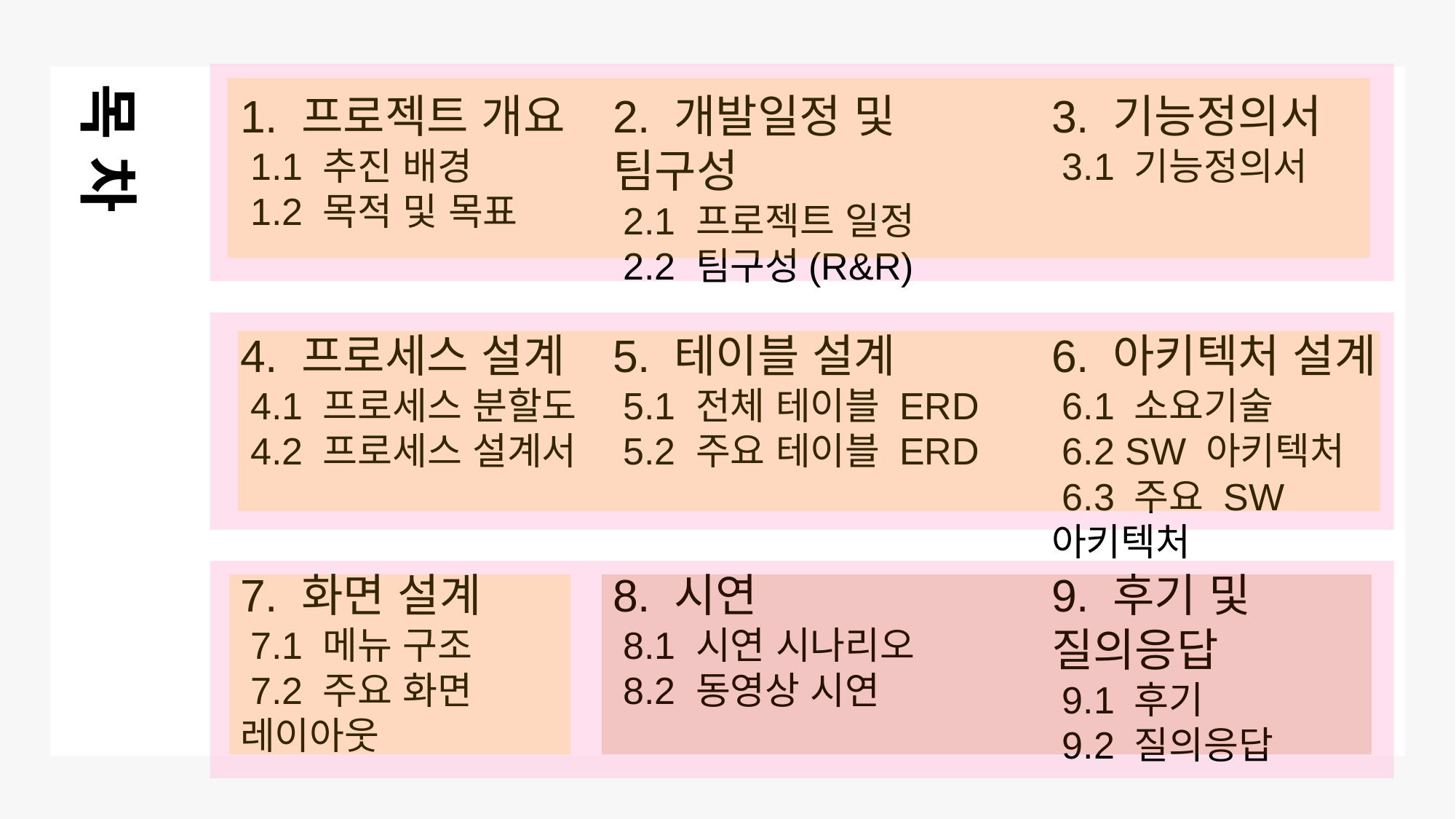

목 차

3. 기능정의서
 3.1 기능정의서
2. 개발일정 및 팀구성
 2.1 프로젝트 일정
 2.2 팀구성(R&R)
1. 프로젝트 개요
 1.1 추진 배경
 1.2 목적 및 목표

6. 아키텍처 설계
 6.1 소요기술
 6.2 SW 아키텍처
 6.3 주요 SW 아키텍처
5. 테이블 설계
 5.1 전체 테이블 ERD
 5.2 주요 테이블 ERD
4. 프로세스 설계
 4.1 프로세스 분할도
 4.2 프로세스 설계서

9. 후기 및 질의응답
 9.1 후기
 9.2 질의응답
8. 시연
 8.1 시연 시나리오
 8.2 동영상 시연
7. 화면 설계
 7.1 메뉴 구조
 7.2 주요 화면 레이아웃